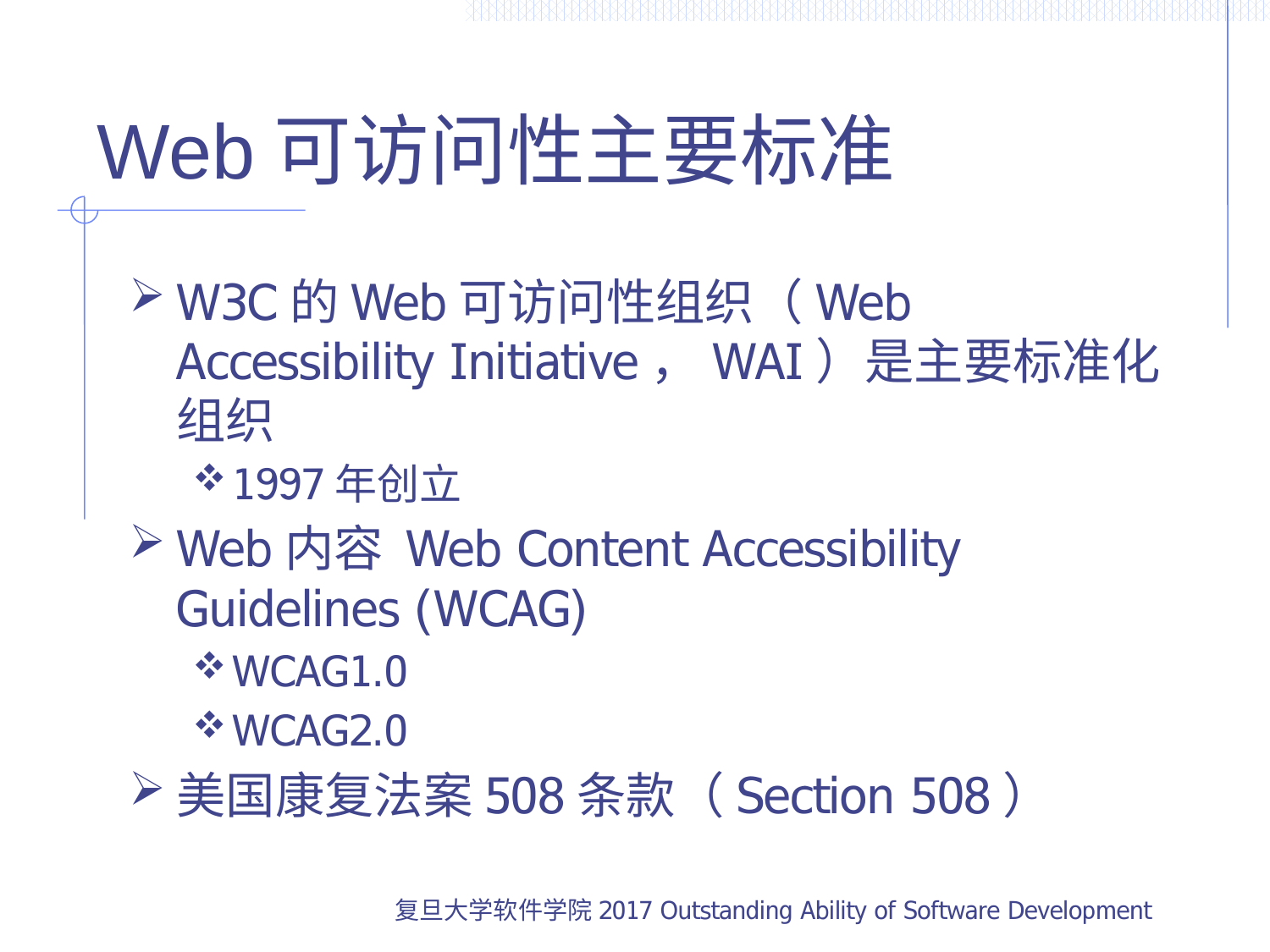

# Web可访问性主要标准
W3C的Web可访问性组织（Web Accessibility Initiative，WAI）是主要标准化组织
1997年创立
Web内容 Web Content Accessibility Guidelines (WCAG)
WCAG1.0
WCAG2.0
美国康复法案508条款（Section 508）